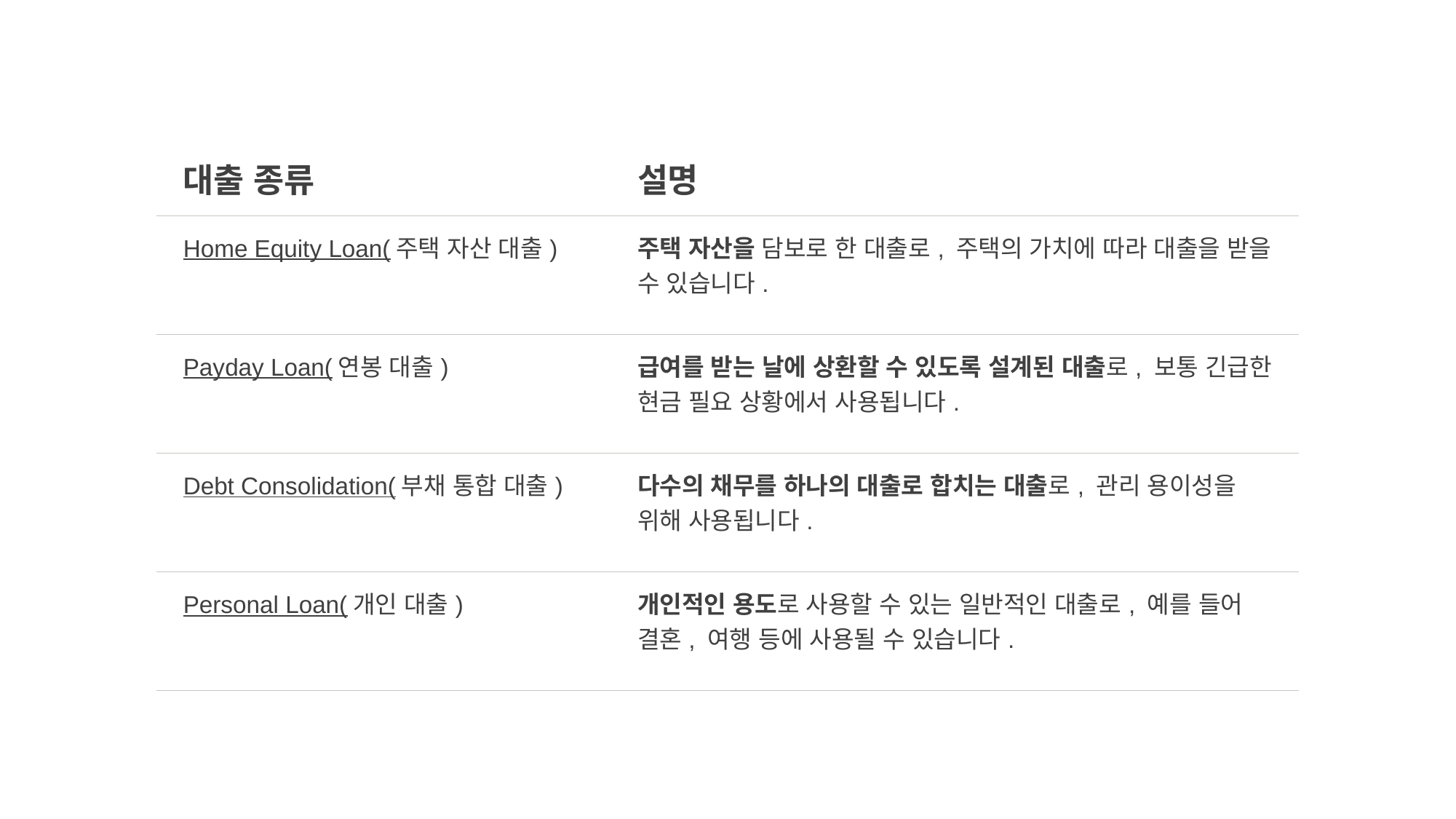

| 대출 종류 | 설명 |
| --- | --- |
| Home Equity Loan(주택 자산 대출) | 주택 자산을 담보로 한 대출로, 주택의 가치에 따라 대출을 받을 수 있습니다. |
| Payday Loan(연봉 대출) | 급여를 받는 날에 상환할 수 있도록 설계된 대출로, 보통 긴급한 현금 필요 상황에서 사용됩니다. |
| Debt Consolidation(부채 통합 대출) | 다수의 채무를 하나의 대출로 합치는 대출로, 관리 용이성을 위해 사용됩니다. |
| Personal Loan(개인 대출) | 개인적인 용도로 사용할 수 있는 일반적인 대출로, 예를 들어 결혼, 여행 등에 사용될 수 있습니다. |